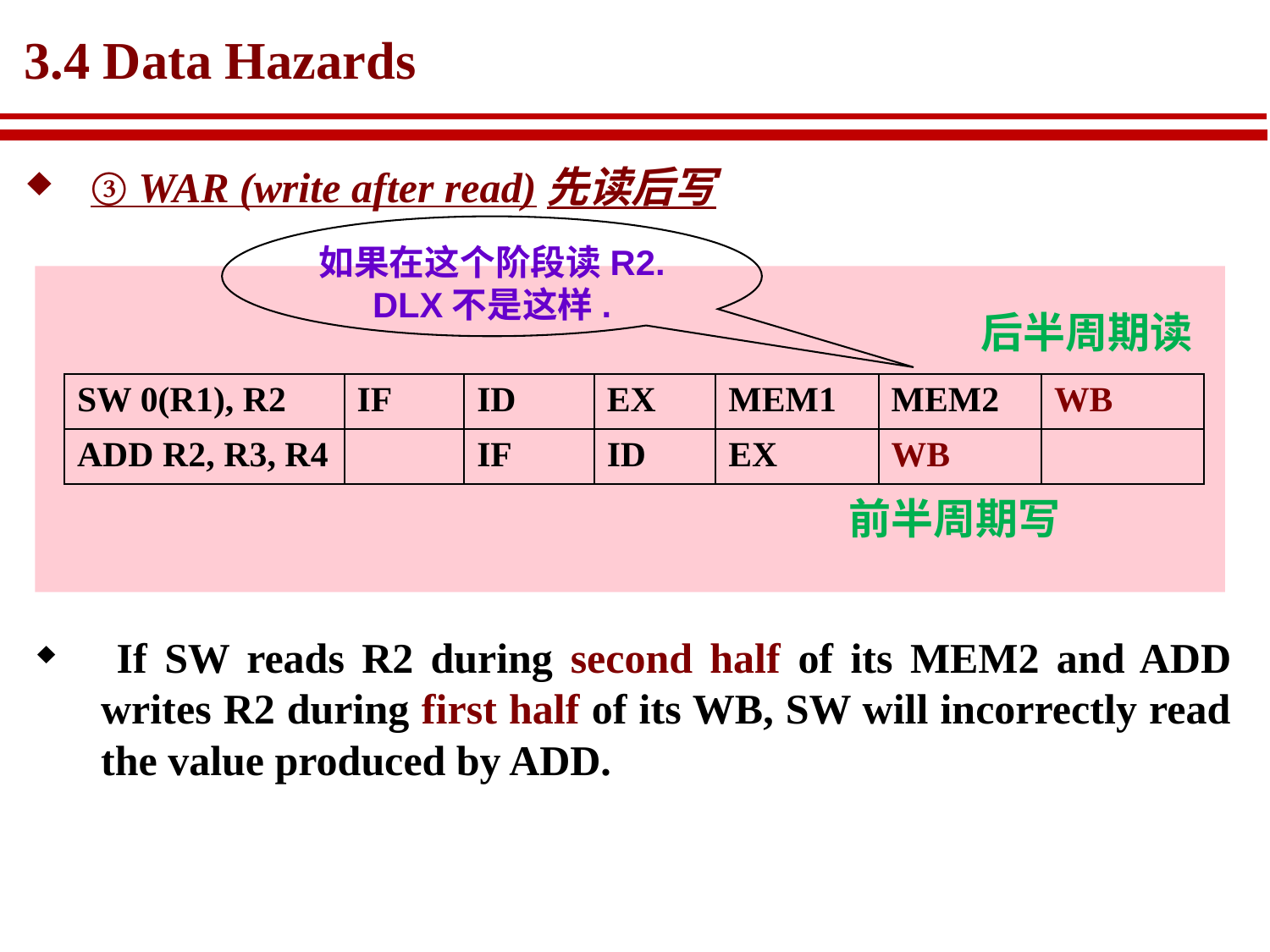

# 3.4 Data Hazards
③ WAR (write after read)先读后写

如果在这个阶段读R2.
DLX不是这样.

后半周期读
| SW 0(R1), R2 | IF | ID | EX | MEM1 | MEM2 | WB |
| --- | --- | --- | --- | --- | --- | --- |
| ADD R2, R3, R4 |  | IF | ID | EX | WB |  |
前半周期写
 If SW reads R2 during second half of its MEM2 and ADD writes R2 during first half of its WB, SW will incorrectly read the value produced by ADD.